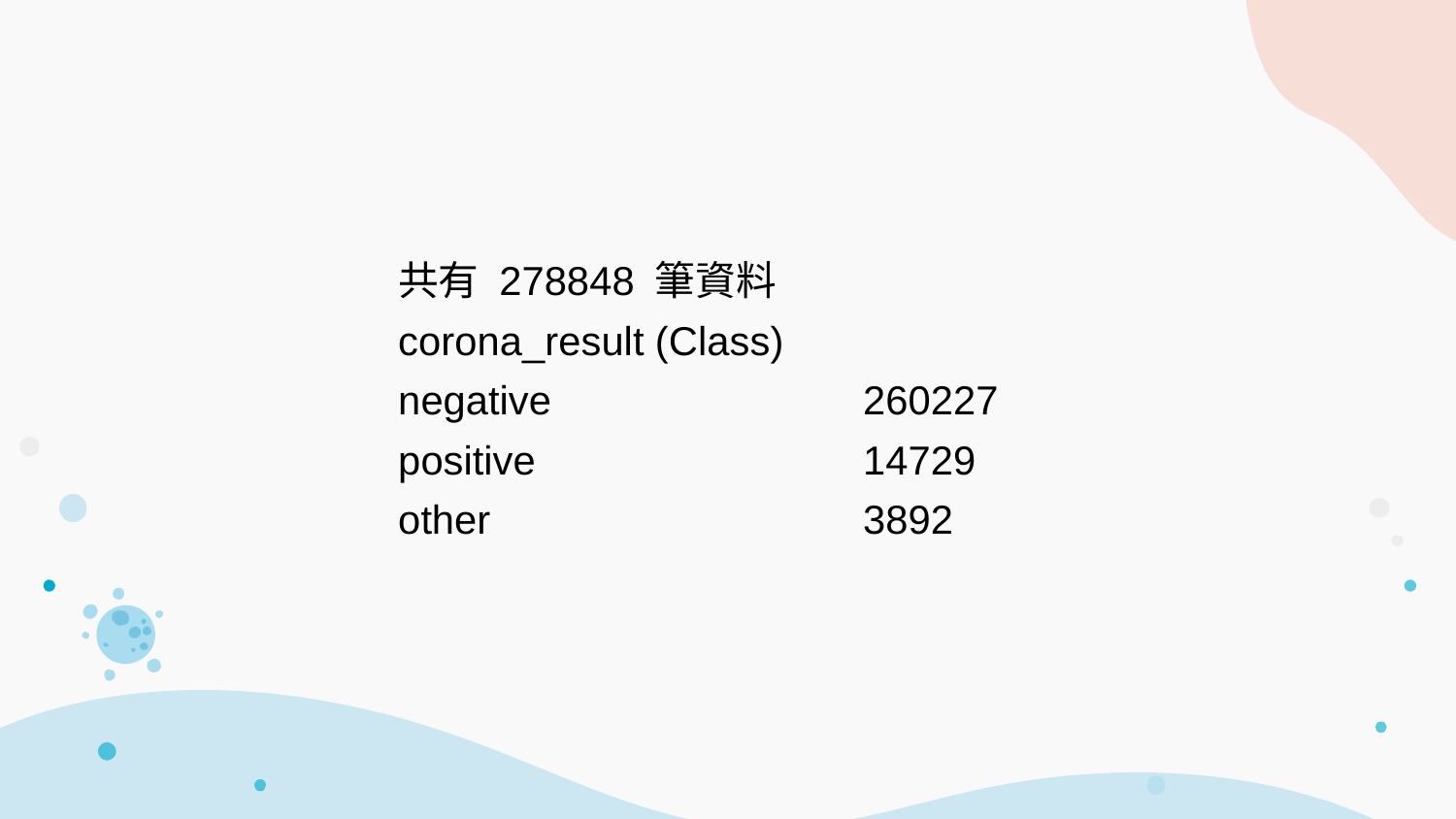

| 共有 278848 筆資料 |  |
| --- | --- |
| corona\_result (Class) |  |
| negative | 260227 |
| positive | 14729 |
| other | 3892 |